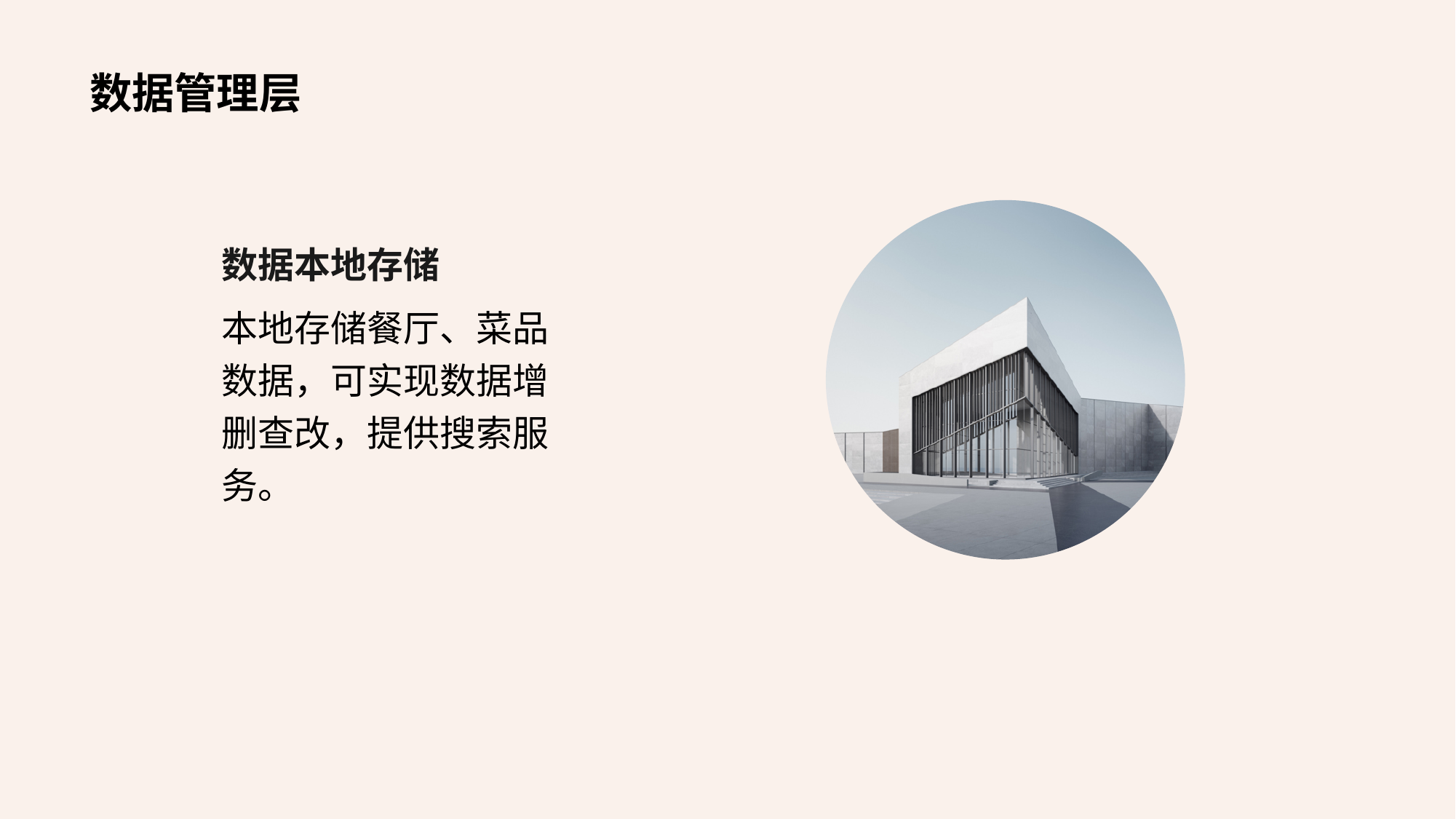

# 数据管理层

数据本地存储
本地存储餐厅、菜品数据，可实现数据增删查改，提供搜索服务。